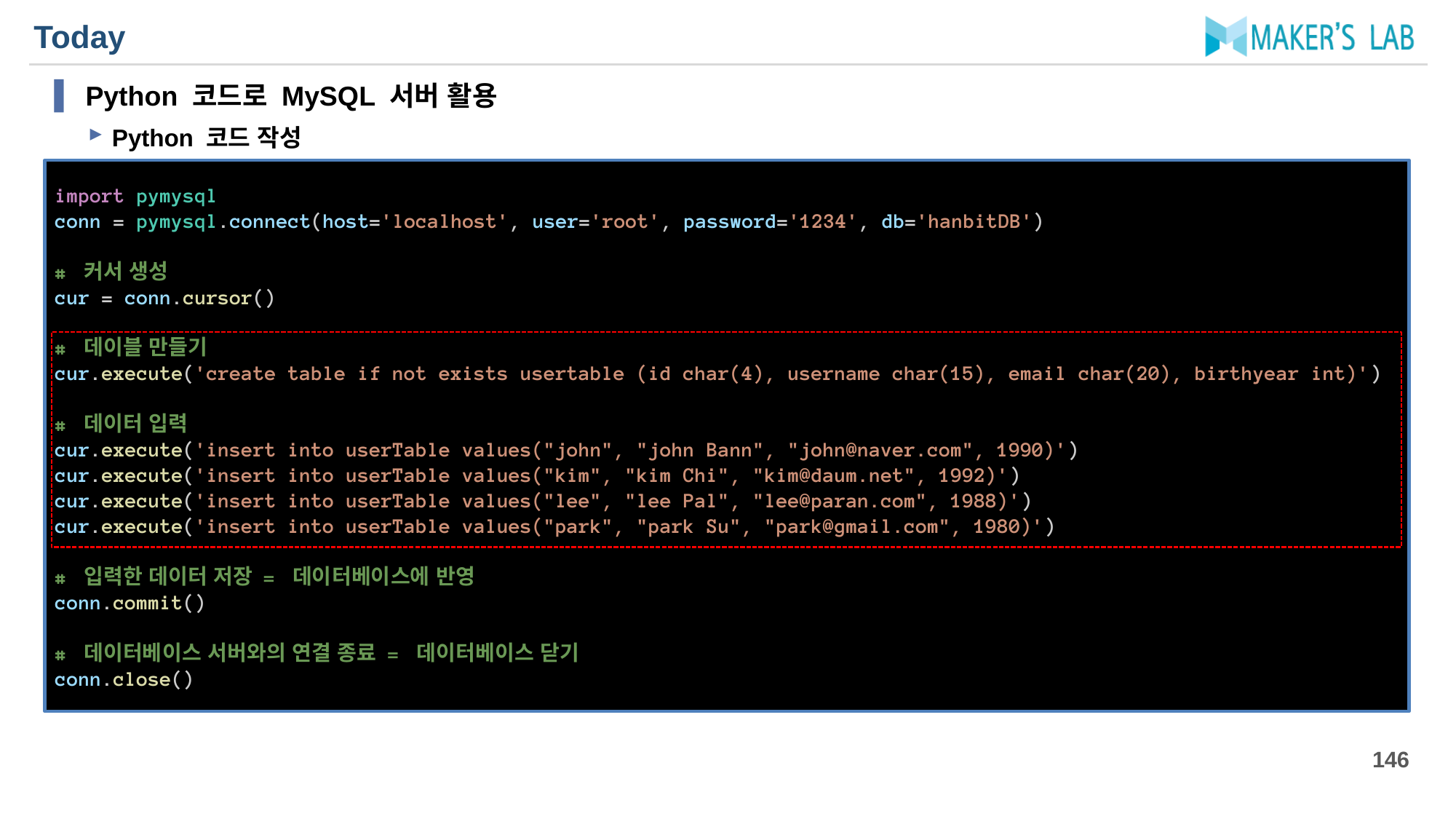

# Today
Python 코드로 MySQL 서버 활용
Python 코드 작성

import pymysql
conn = pymysql.connect(host='localhost', user='root', password='1234', db='hanbitDB')
# 커서 생성
cur = conn.cursor()
# 데이블 만들기
cur.execute('create table if not exists usertable (id char(4), username char(15), email char(20), birthyear int)')
# 데이터 입력
cur.execute('insert into userTable values("john", "john Bann", "john@naver.com", 1990)')
cur.execute('insert into userTable values("kim", "kim Chi", "kim@daum.net", 1992)')
cur.execute('insert into userTable values("lee", "lee Pal", "lee@paran.com", 1988)')
cur.execute('insert into userTable values("park", "park Su", "park@gmail.com", 1980)')
# 입력한 데이터 저장 = 데이터베이스에 반영
conn.commit()
# 데이터베이스 서버와의 연결 종료 = 데이터베이스 닫기
conn.close()

146